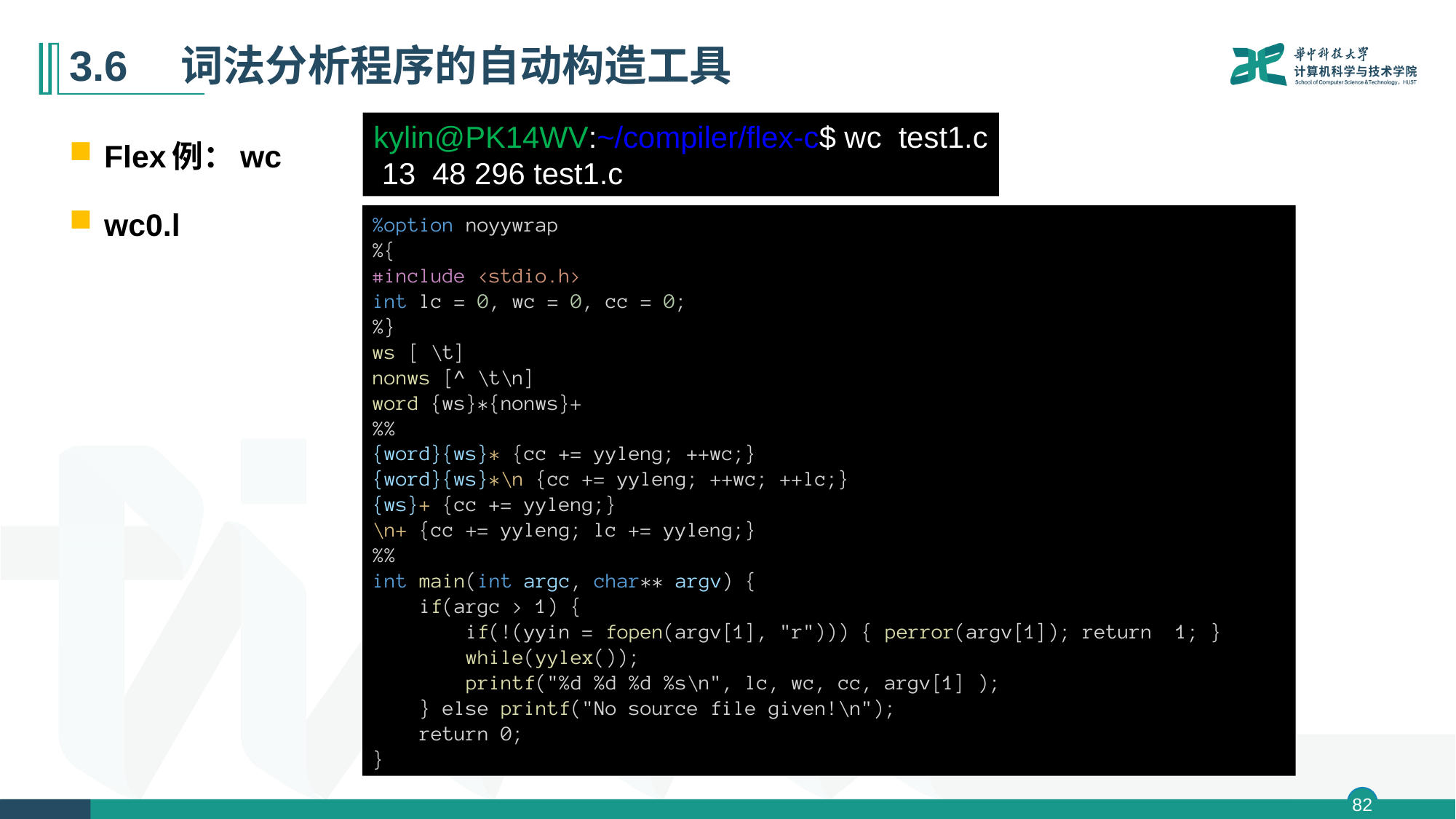

# 3.6　词法分析程序的自动构造工具
Flex例：wc
wc0.l
kylin@PK14WV:~/compiler/flex-c$ wc  test1.c
 13  48 296 test1.c
%option noyywrap
%{
#include <stdio.h>
int lc = 0, wc = 0, cc = 0;
%}
ws [ \t]
nonws [^ \t\n]
word {ws}*{nonws}+
%%
{word}{ws}* {cc += yyleng; ++wc;}
{word}{ws}*\n {cc += yyleng; ++wc; ++lc;}
{ws}+ {cc += yyleng;}
\n+ {cc += yyleng; lc += yyleng;}
%%
int main(int argc, char** argv) {
    if(argc > 1) {
        if(!(yyin = fopen(argv[1], "r"))) { perror(argv[1]); return  1; }
        while(yylex());
        printf("%d %d %d %s\n", lc, wc, cc, argv[1] );
    } else printf("No source file given!\n");
    return 0;
}